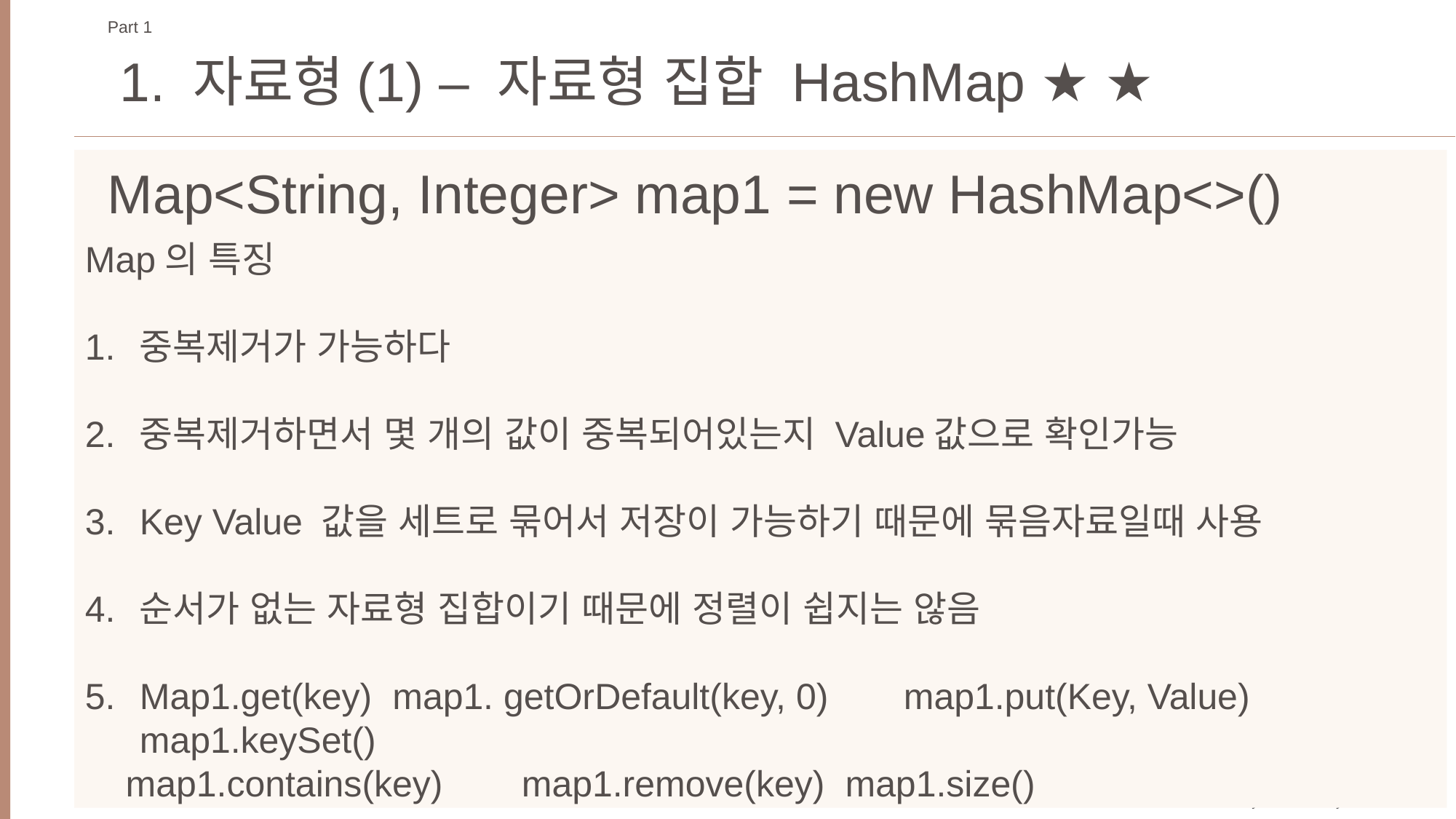

Part 1
1. 자료형(1) – 자료형 집합 HashMap ★ ★

Map<String, Integer> map1 = new HashMap<>()
Map의 특징

중복제거가 가능하다

중복제거하면서 몇 개의 값이 중복되어있는지 Value값으로 확인가능

Key Value 값을 세트로 묶어서 저장이 가능하기 때문에 묶음자료일때 사용

순서가 없는 자료형 집합이기 때문에 정렬이 쉽지는 않음

Map1.get(key)  map1. getOrDefault(key, 0)	map1.put(Key, Value)	map1.keySet()
    map1.contains(key)	map1.remove(key)  map1.size()